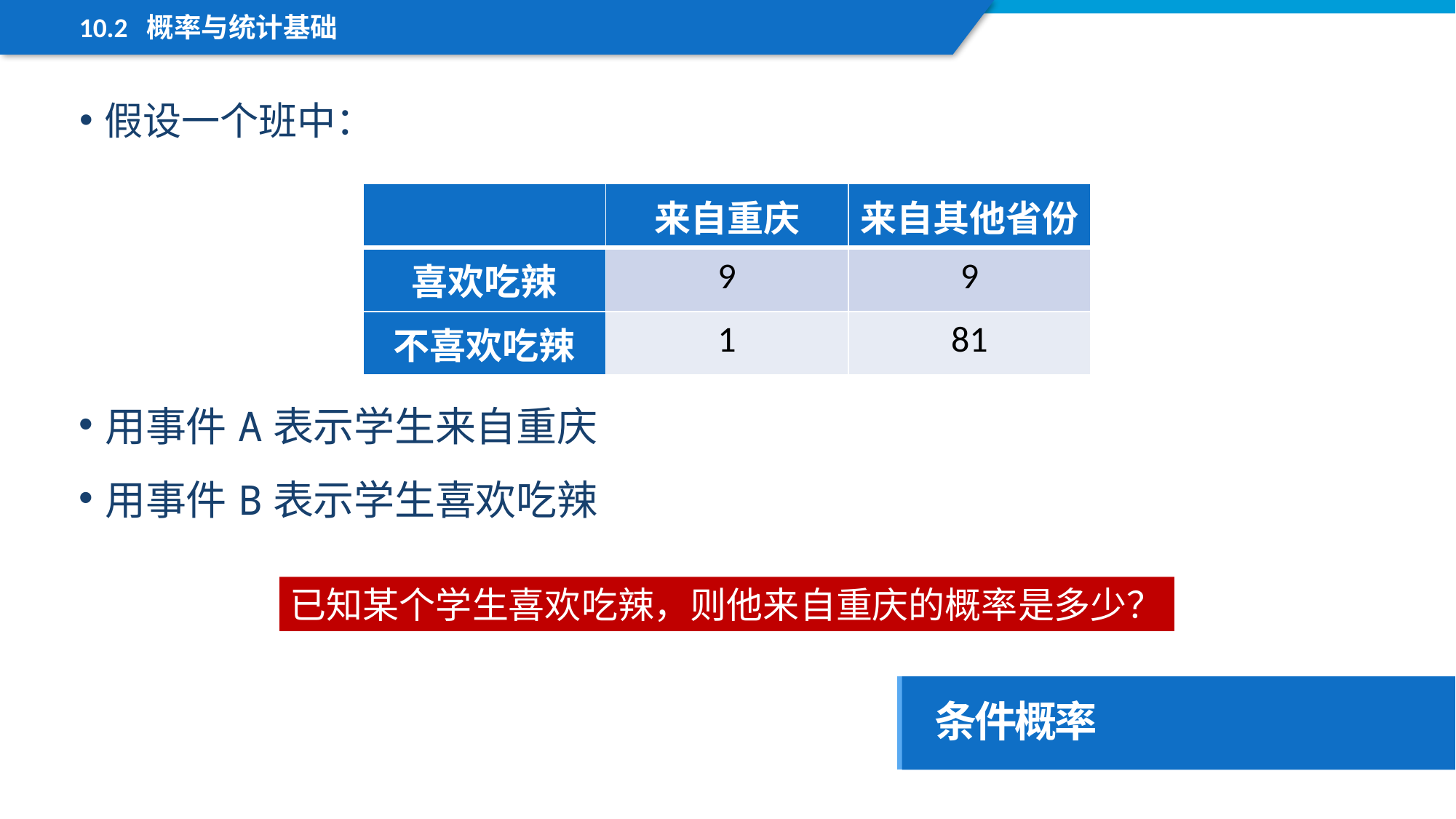

10.2  概率与统计基础
假设一个班中：
|  | 来自重庆 | 来自其他省份 |
| --- | --- | --- |
| 喜欢吃辣 | 9 | 9 |
| 不喜欢吃辣 | 1 | 81 |
用事件A表示学生来自重庆
用事件B表示学生喜欢吃辣

已知某个学生喜欢吃辣，则他来自重庆的概率是多少？
条件概率